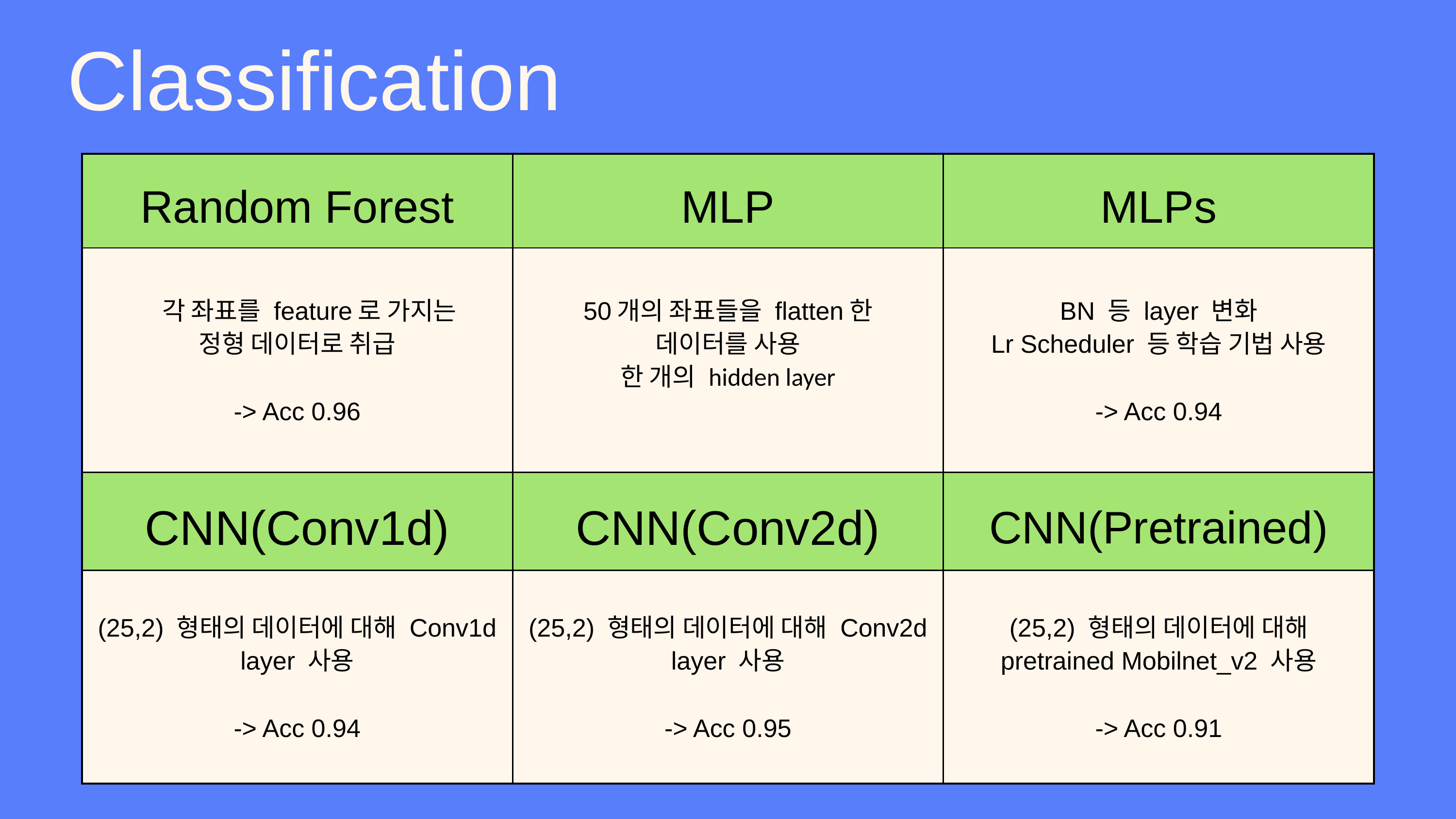

Classification
| Random Forest | MLP | MLPs |
| --- | --- | --- |
| 각 좌표를 feature로 가지는 정형 데이터로 취급 -> Acc 0.96 | 50개의 좌표들을 flatten한 데이터를 사용 한 개의 hidden layer | BN 등 layer 변화 Lr Scheduler 등 학습 기법 사용 -> Acc 0.94 |
| CNN(Conv1d) | CNN(Conv2d) | CNN(Pretrained) |
| (25,2) 형태의 데이터에 대해 Conv1d layer 사용 -> Acc 0.94 | (25,2) 형태의 데이터에 대해 Conv2d layer 사용 -> Acc 0.95 | (25,2) 형태의 데이터에 대해 pretrained Mobilnet\_v2 사용 -> Acc 0.91 |